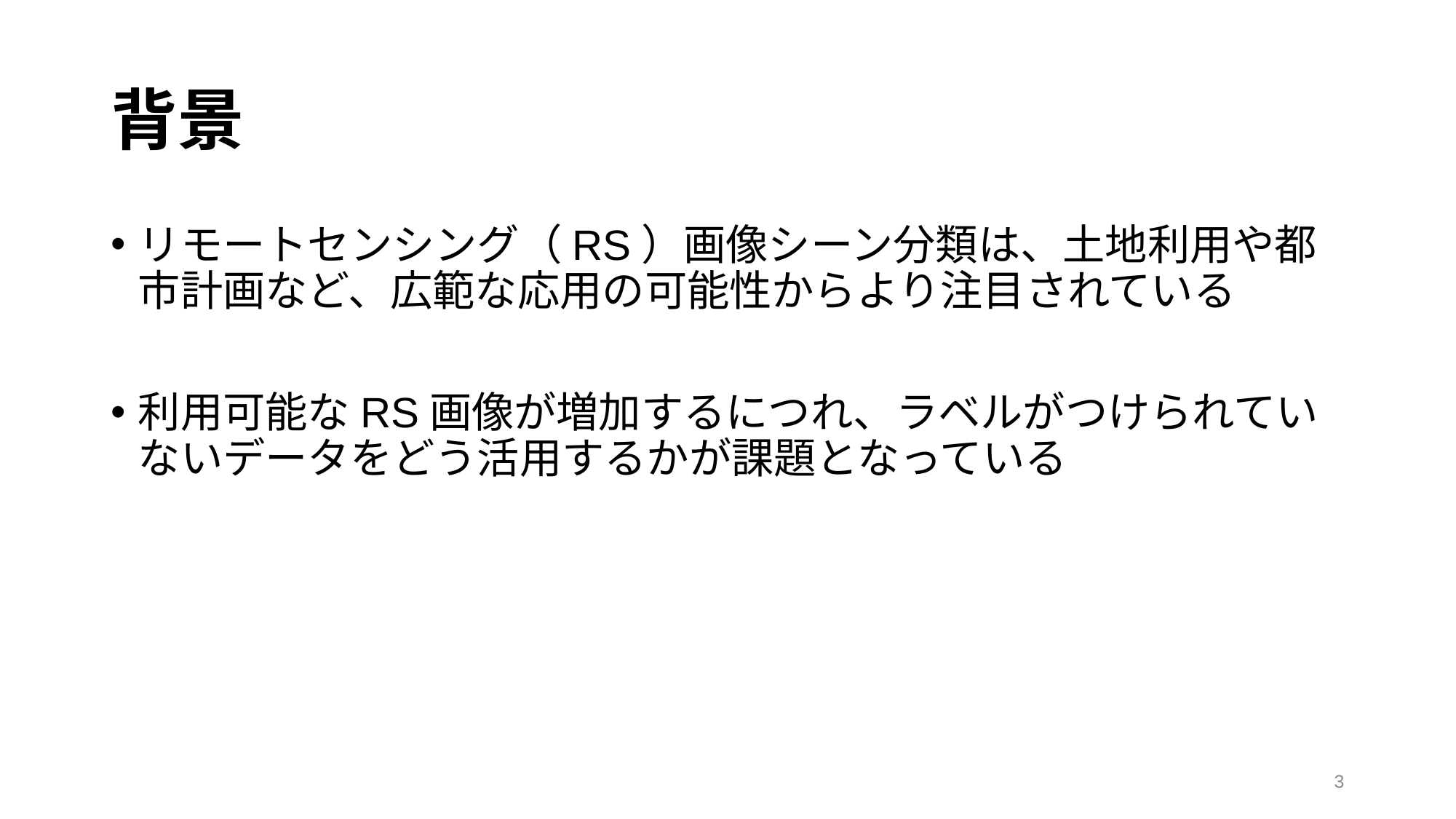

# 背景
リモートセンシング（RS）画像シーン分類は、土地利用や都市計画など、広範な応用の可能性からより注目されている

利用可能なRS画像が増加するにつれ、ラベルがつけられていないデータをどう活用するかが課題となっている

3